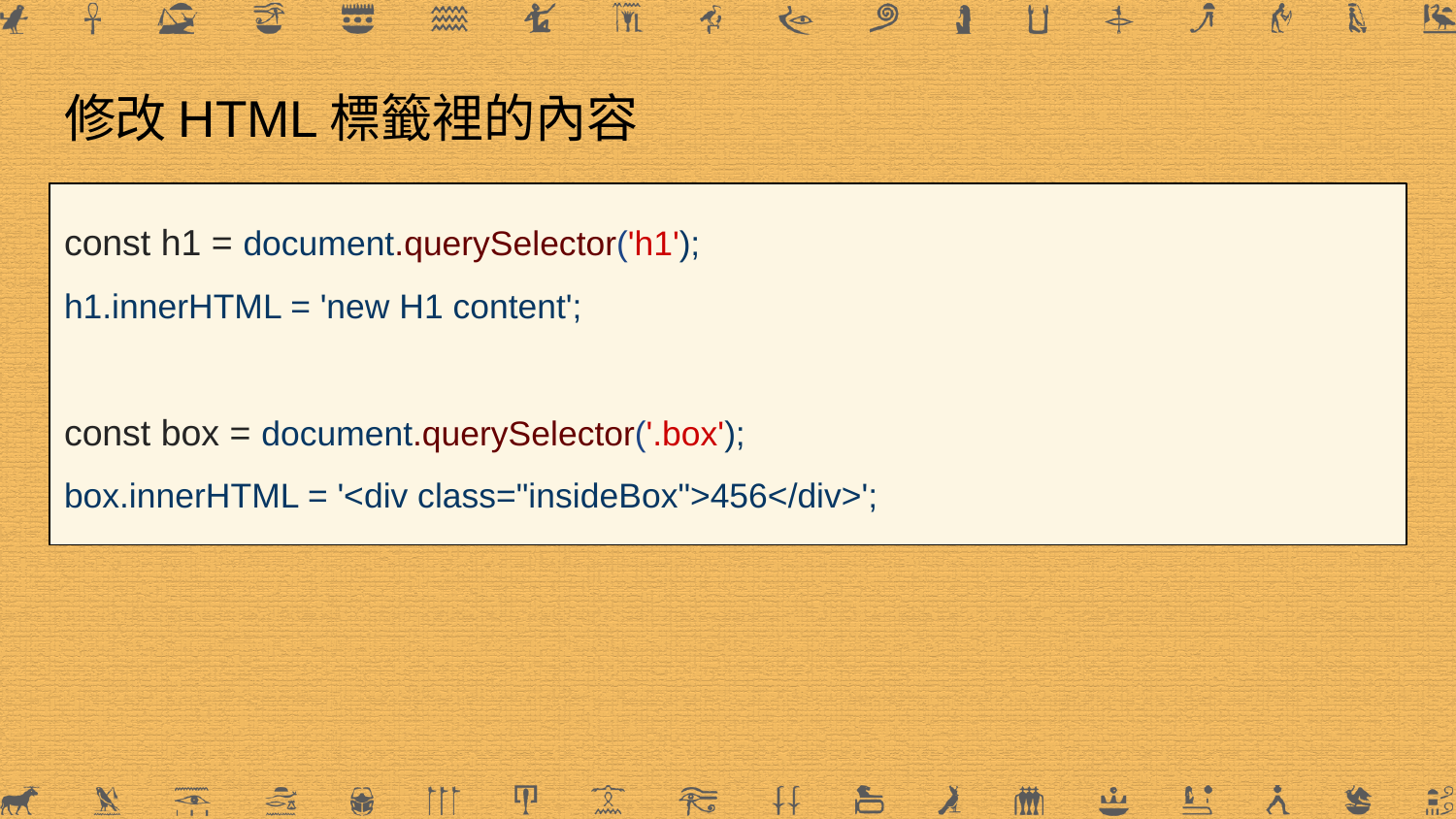

# 修改HTML標籤裡的內容
const h1 = document.querySelector('h1');
h1.innerHTML = 'new H1 content';

const box = document.querySelector('.box');
box.innerHTML = '<div class="insideBox">456</div>';